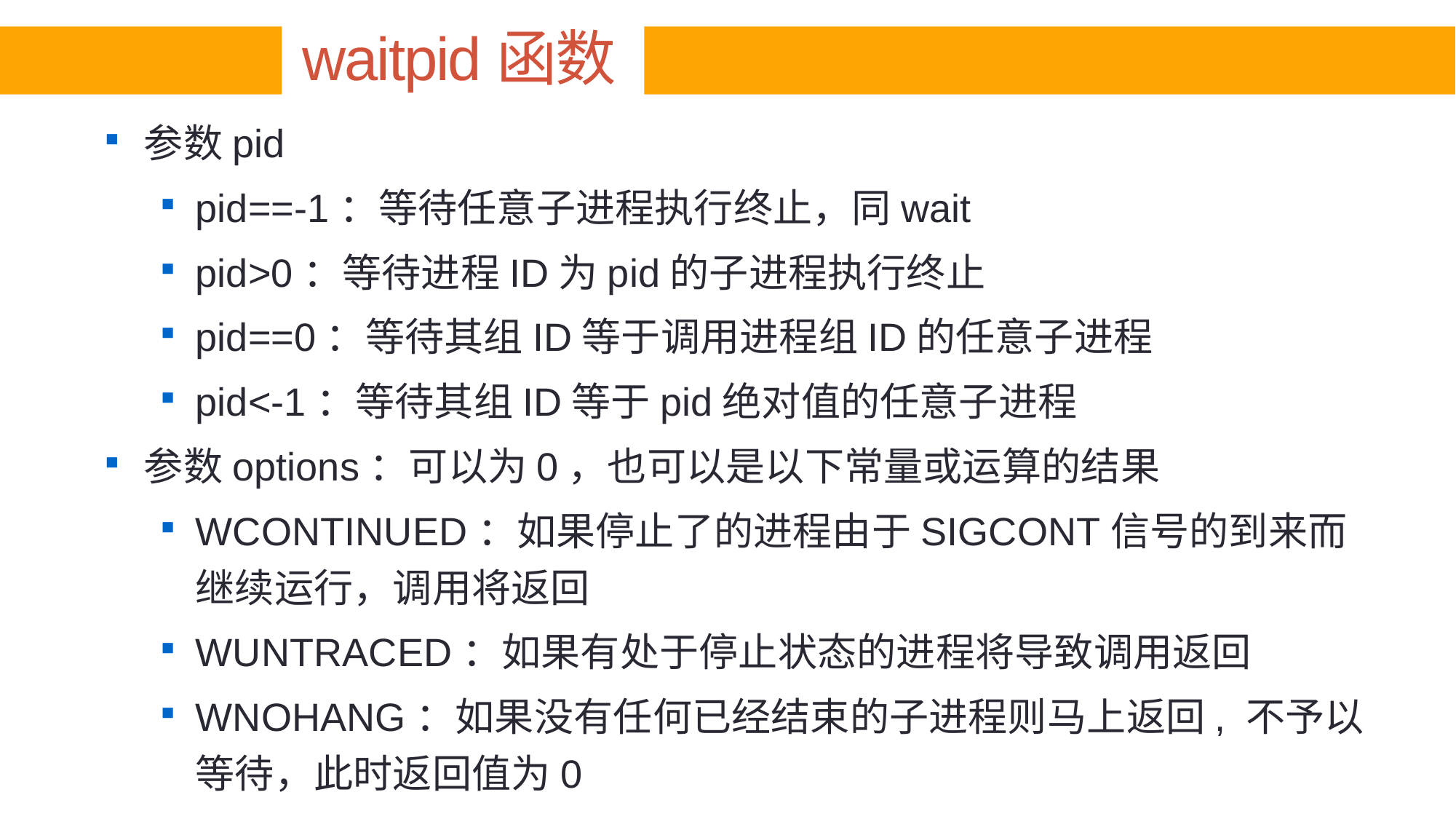

# waitpid函数

参数pid
pid==-1：等待任意子进程执行终止，同wait
pid>0：等待进程ID为pid的子进程执行终止
pid==0：等待其组ID等于调用进程组ID的任意子进程
pid<-1：等待其组ID等于pid绝对值的任意子进程
参数options：可以为0，也可以是以下常量或运算的结果
WCONTINUED：如果停止了的进程由于SIGCONT信号的到来而继续运行，调用将返回
WUNTRACED：如果有处于停止状态的进程将导致调用返回
WNOHANG：如果没有任何已经结束的子进程则马上返回, 不予以等待，此时返回值为0